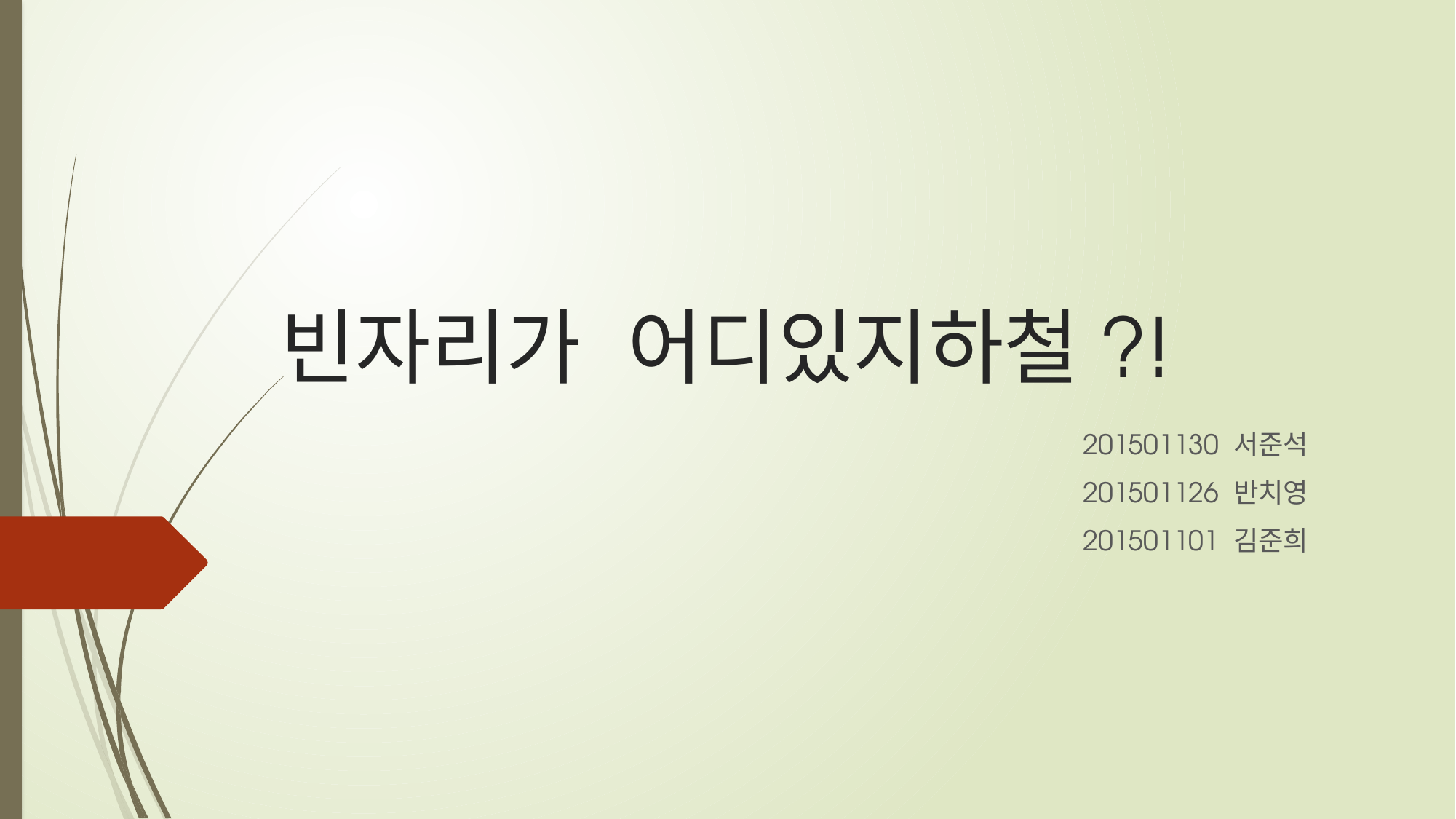

# 빈자리가  어디있지하철?!
201501130 서준석
201501126 반치영
201501101 김준희